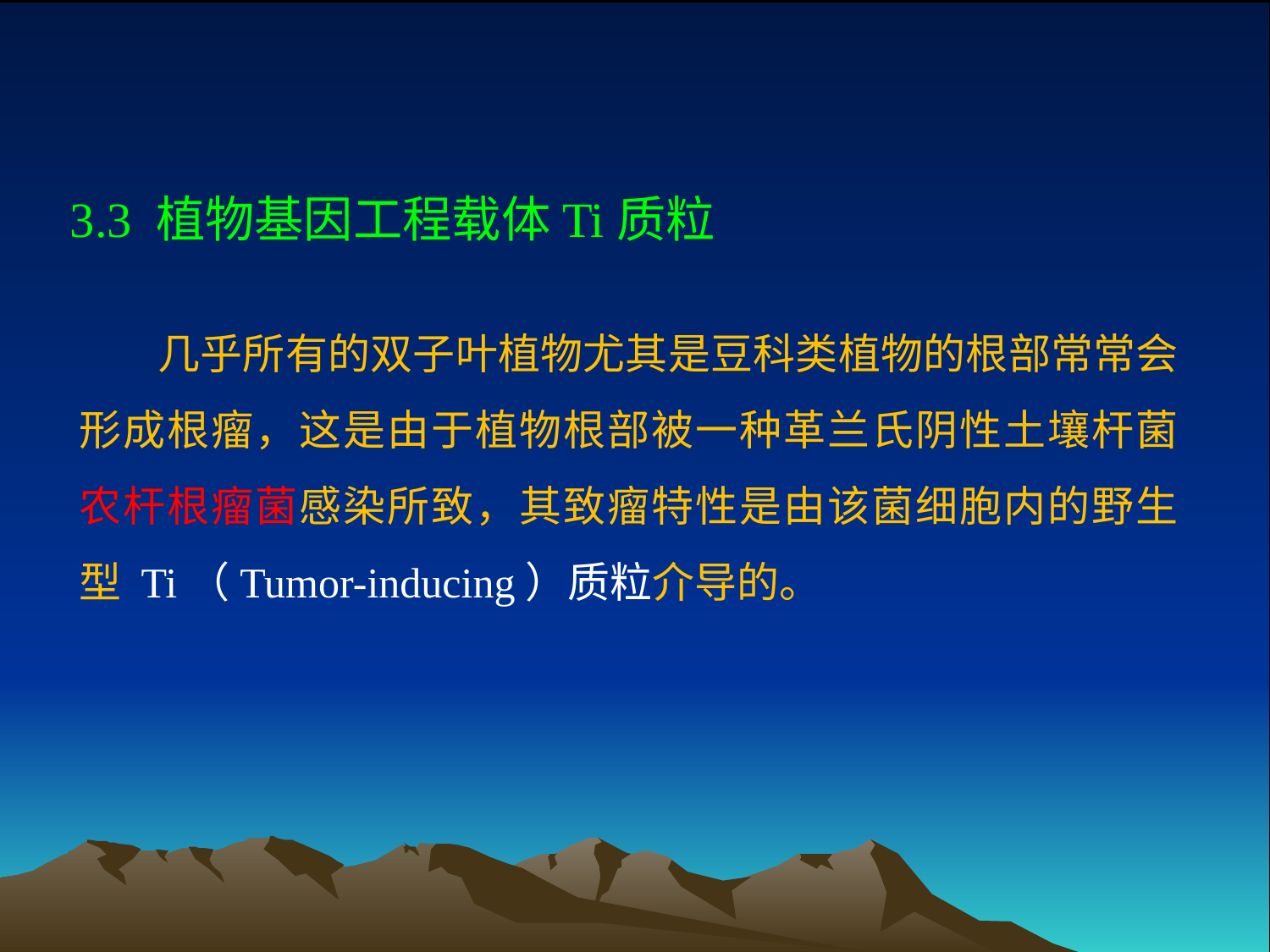

3.3 植物基因工程载体Ti质粒
       几乎所有的双子叶植物尤其是豆科类植物的根部常常会形成根瘤，这是由于植物根部被一种革兰氏阴性土壤杆菌农杆根瘤菌感染所致，其致瘤特性是由该菌细胞内的野生型 Ti（Tumor-inducing）质粒介导的。